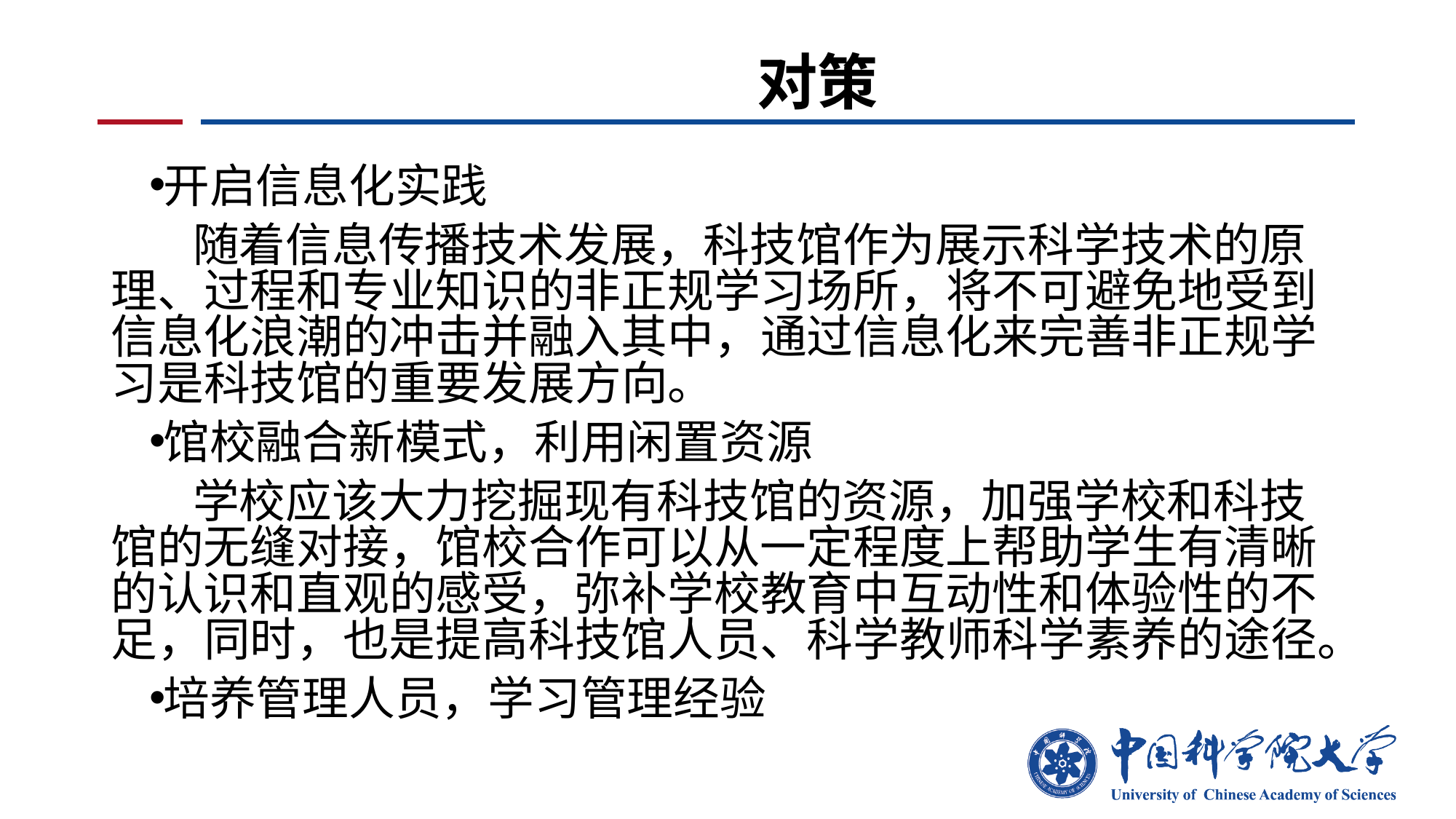

# 对策
开启信息化实践
       随着信息传播技术发展，科技馆作为展示科学技术的原理、过程和专业知识的非正规学习场所，将不可避免地受到信息化浪潮的冲击并融入其中，通过信息化来完善非正规学习是科技馆的重要发展方向。
馆校融合新模式，利用闲置资源
       学校应该大力挖掘现有科技馆的资源，加强学校和科技馆的无缝对接，馆校合作可以从一定程度上帮助学生有清晰的认识和直观的感受，弥补学校教育中互动性和体验性的不足，同时，也是提高科技馆人员、科学教师科学素养的途径。
培养管理人员，学习管理经验